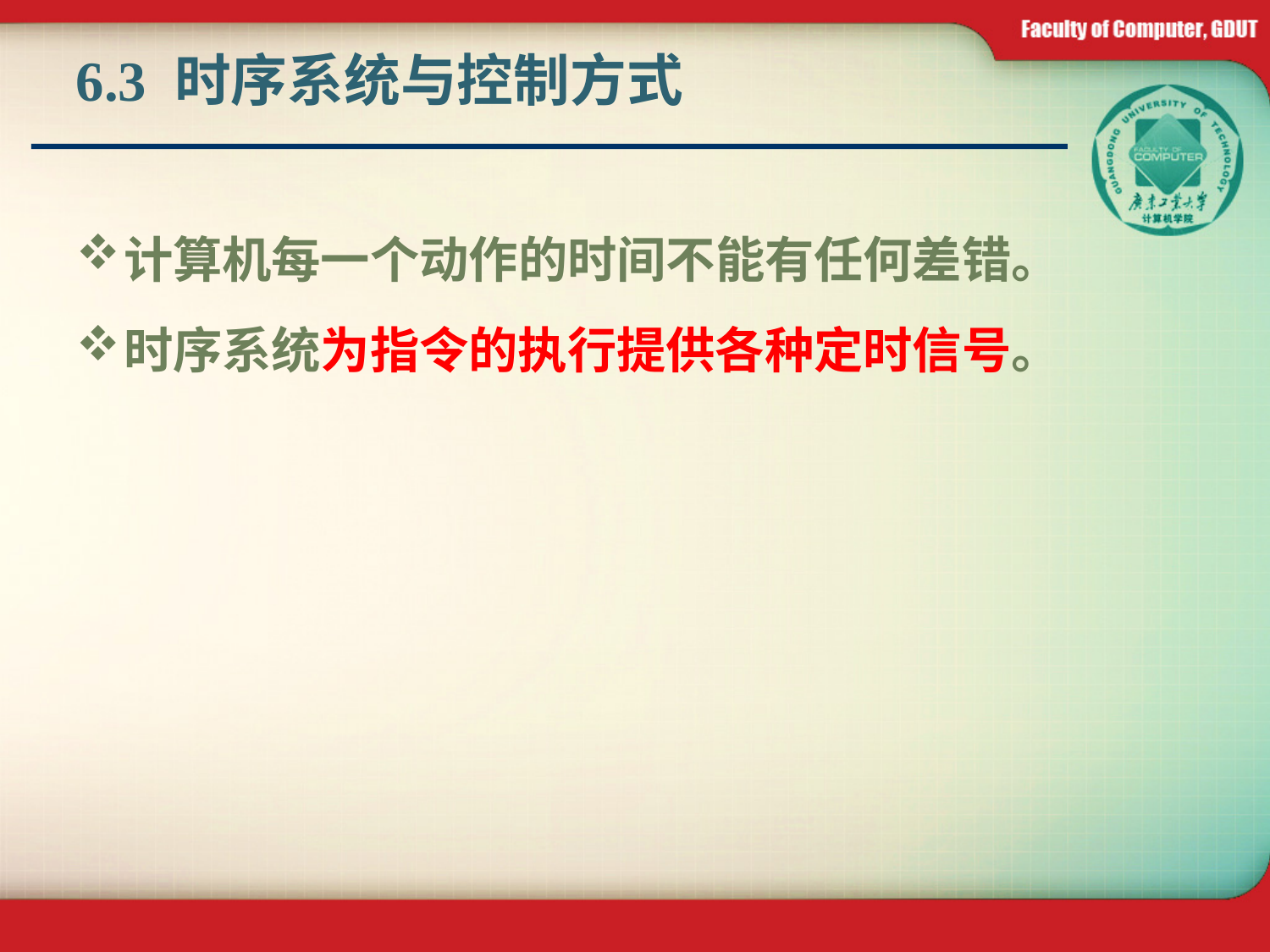

# 6.3 时序系统与控制方式
计算机每一个动作的时间不能有任何差错。
时序系统为指令的执行提供各种定时信号。